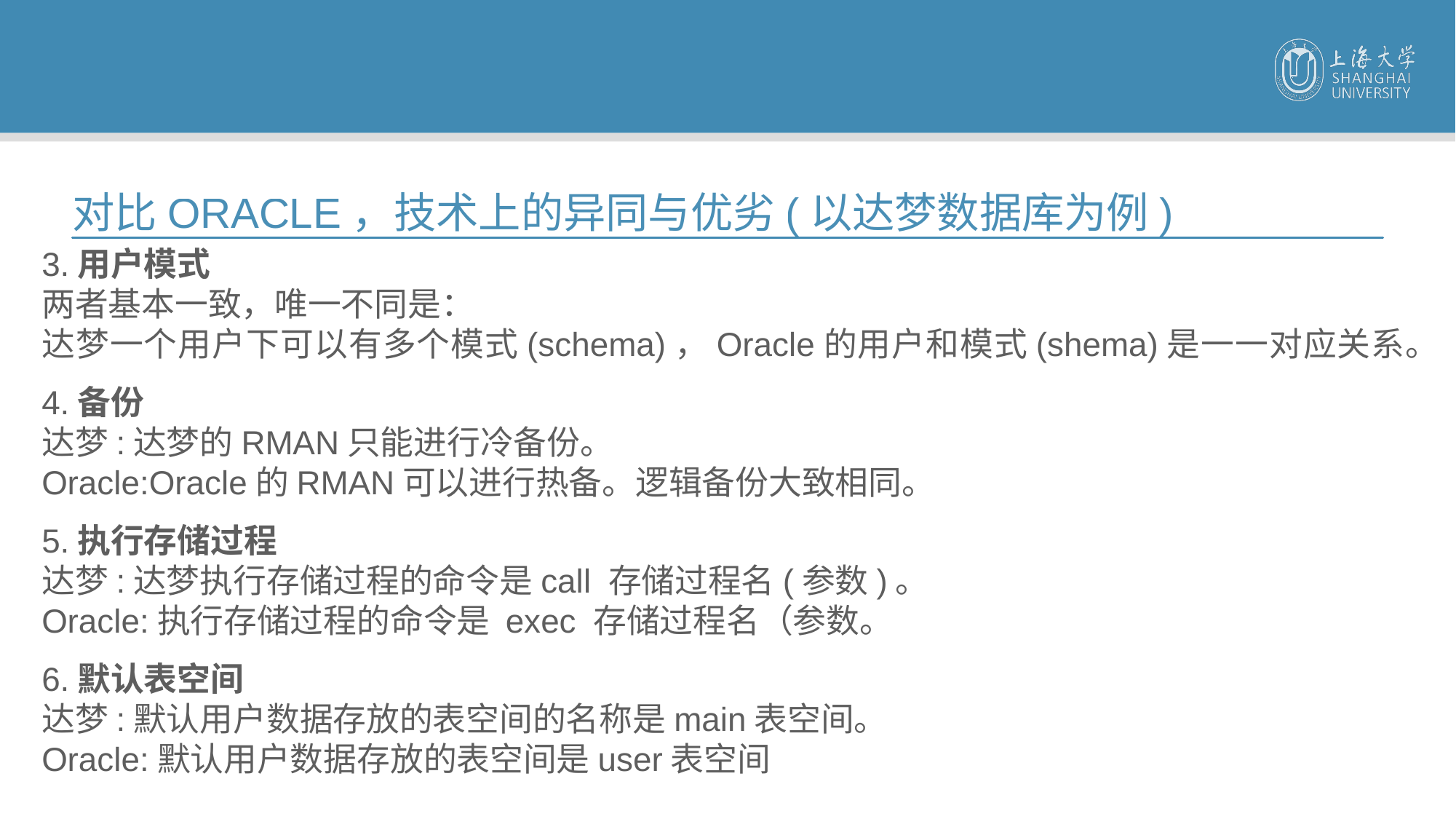

对比ORACLE，技术上的异同与优劣(以达梦数据库为例)
3.用户模式
两者基本一致，唯一不同是：
达梦一个用户下可以有多个模式(schema)，Oracle的用户和模式(shema)是一一对应关系。
4.备份
达梦:达梦的RMAN只能进行冷备份。
Oracle:Oracle的RMAN可以进行热备。逻辑备份大致相同。
5.执行存储过程
达梦:达梦执行存储过程的命令是call 存储过程名(参数)。
Oracle:执行存储过程的命令是 exec 存储过程名（参数。
6.默认表空间
达梦:默认用户数据存放的表空间的名称是main表空间。
Oracle:默认用户数据存放的表空间是user表空间